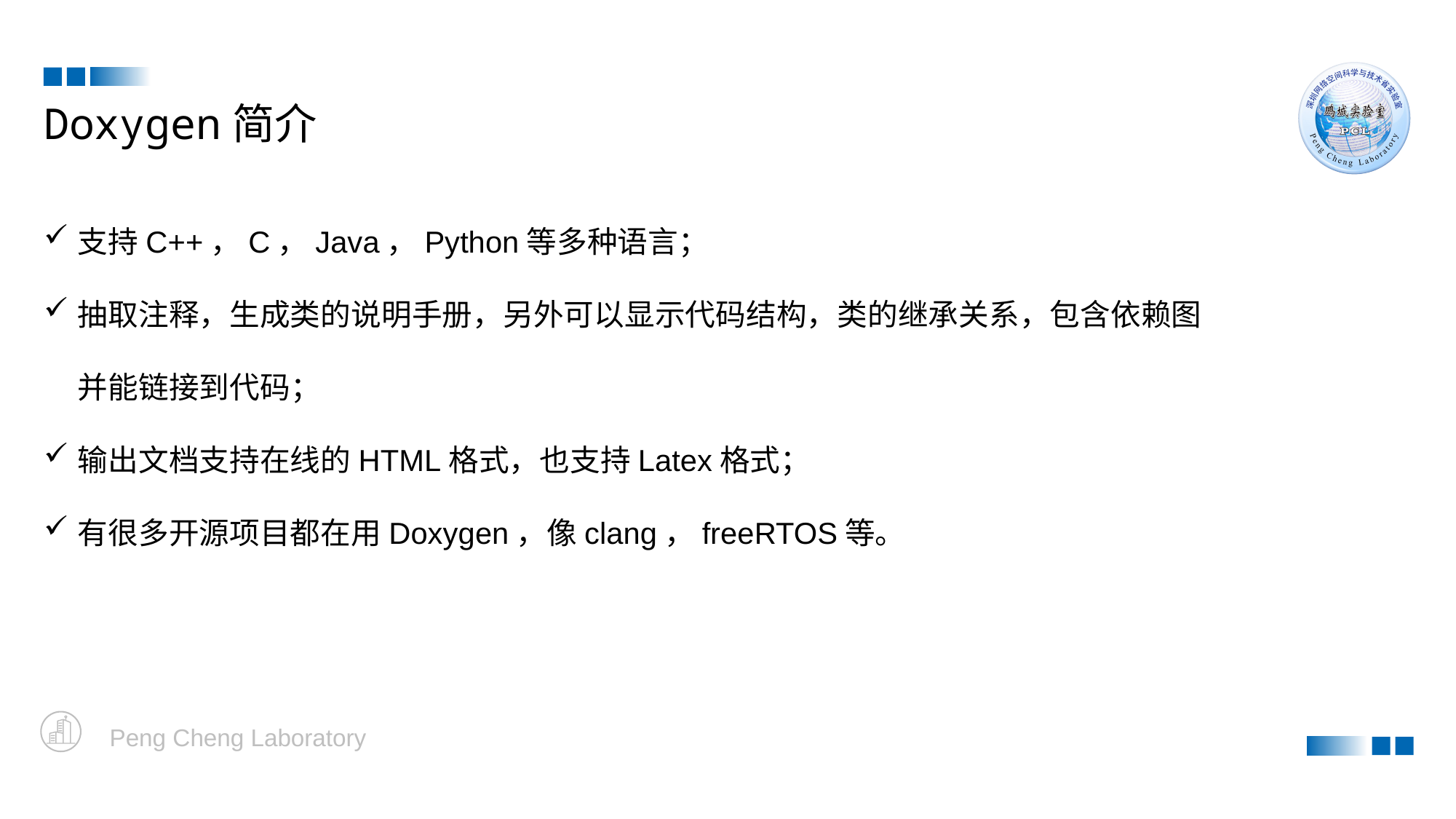

Doxygen简介
支持C++，C，Java，Python等多种语言；
抽取注释，生成类的说明手册，另外可以显示代码结构，类的继承关系，包含依赖图并能链接到代码；
输出文档支持在线的HTML格式，也支持Latex格式；
有很多开源项目都在用Doxygen，像clang，freeRTOS等。